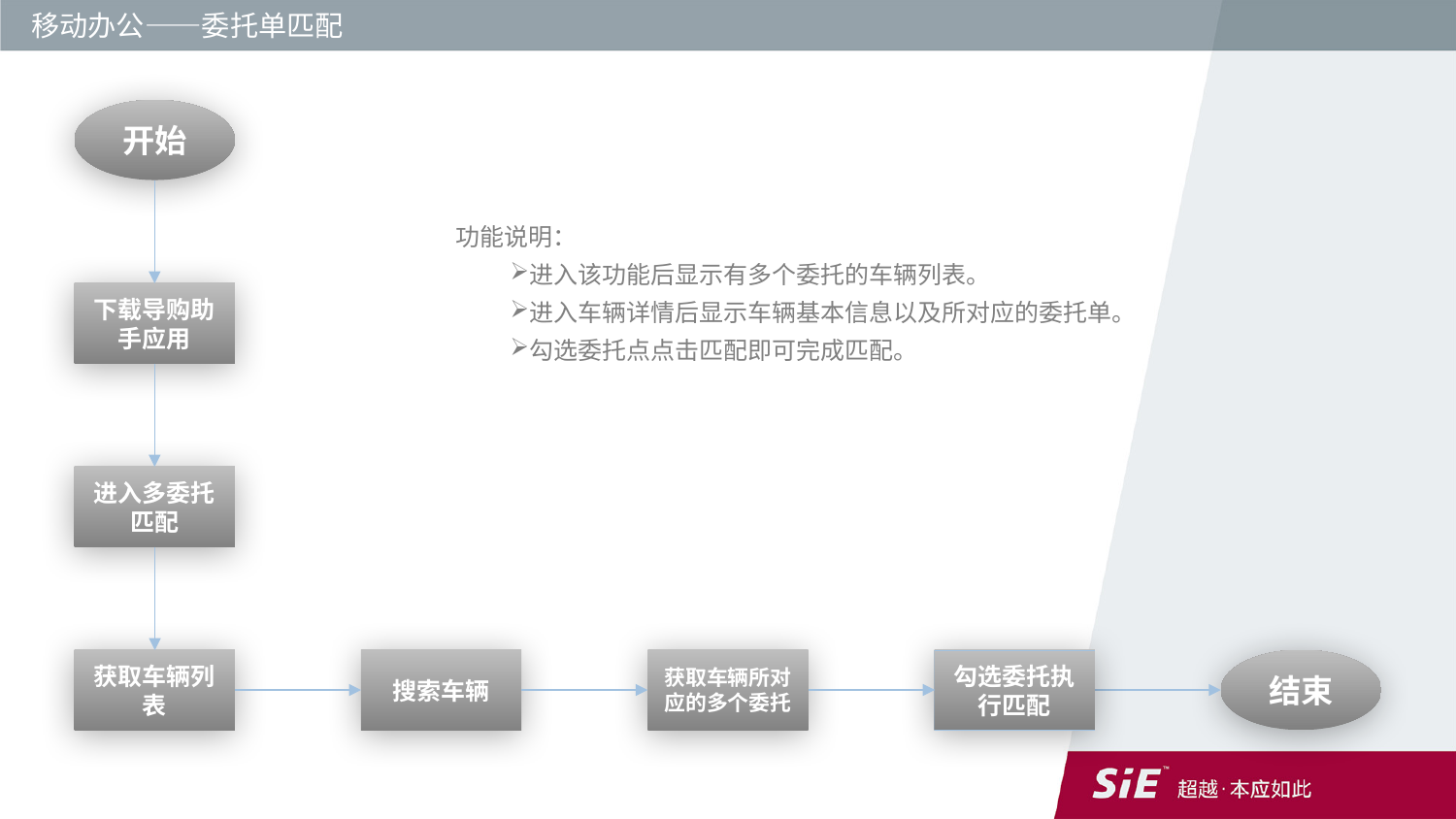

移动办公——委托单匹配
开始
功能说明：
进入该功能后显示有多个委托的车辆列表。
进入车辆详情后显示车辆基本信息以及所对应的委托单。
勾选委托点点击匹配即可完成匹配。
下载导购助手应用
进入多委托匹配
勾选委托执行匹配
结束
搜索车辆
获取车辆所对应的多个委托
获取车辆列表